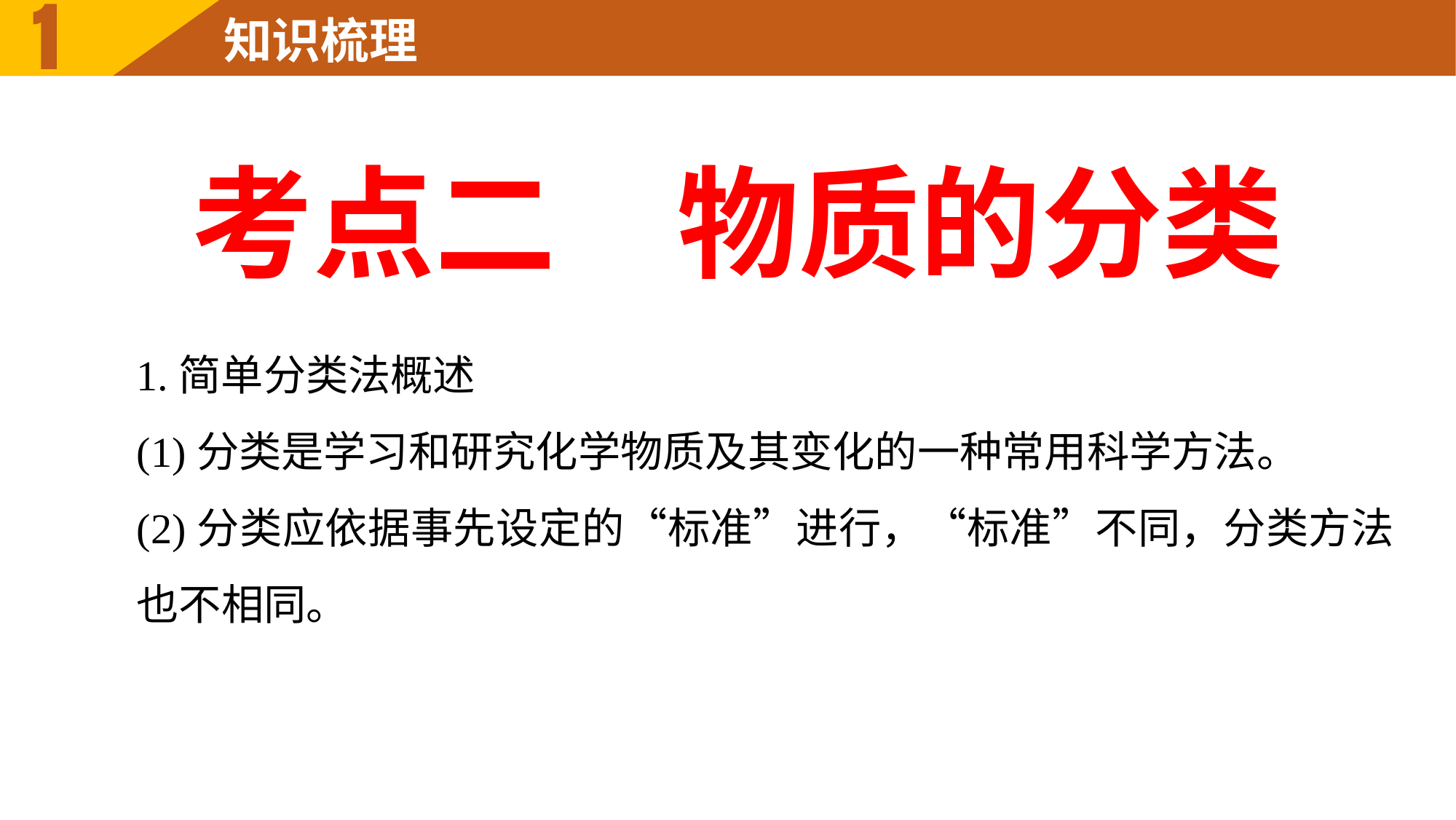

考点二　物质的分类
1.简单分类法概述
(1)分类是学习和研究化学物质及其变化的一种常用科学方法。
(2)分类应依据事先设定的“标准”进行，“标准”不同，分类方法也不相同。